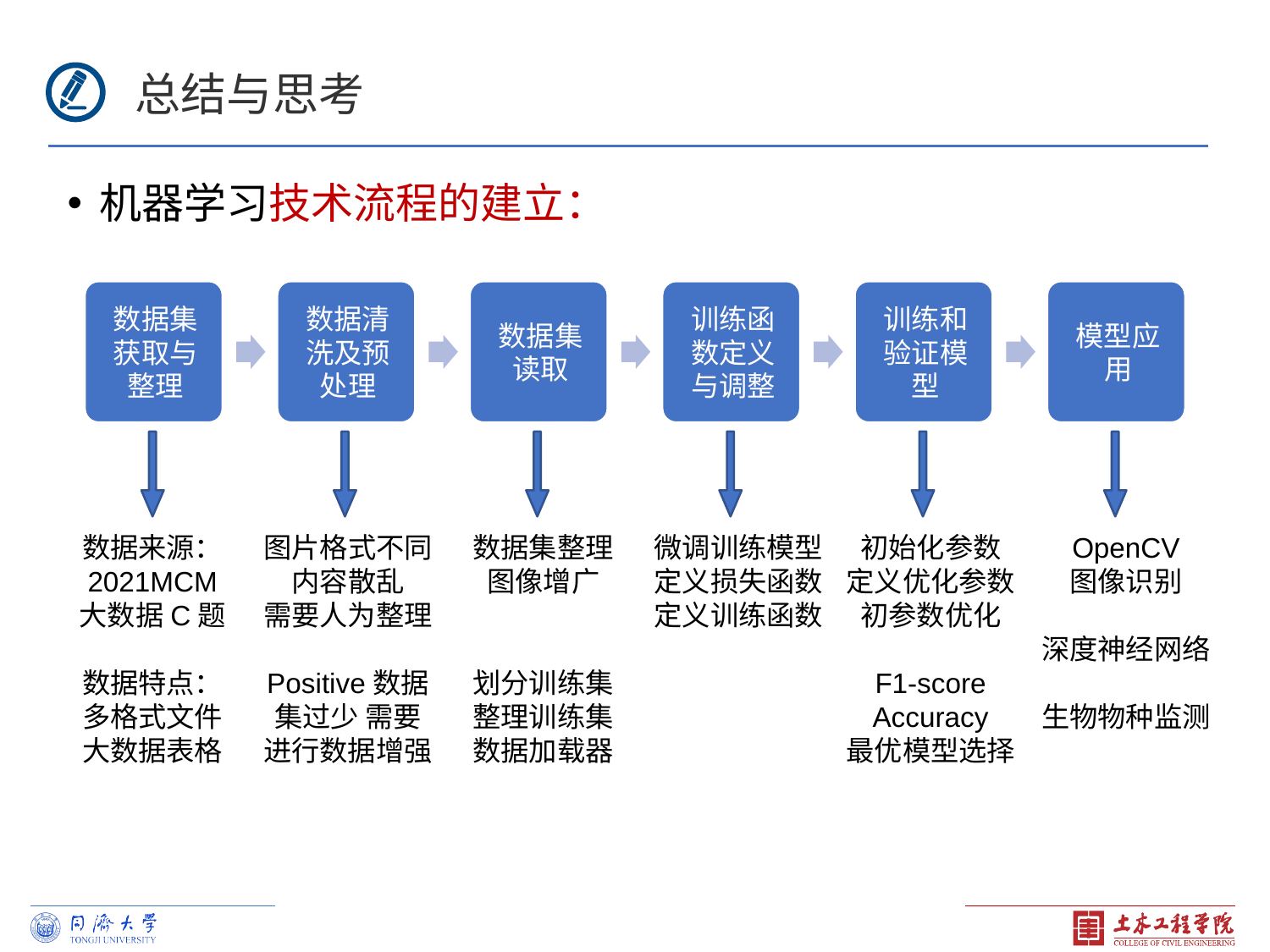

总结与思考
机器学习技术流程的建立：
数据集获取与整理

数据清洗及预处理

数据集读取

训练函数定义与调整

训练和验证模型

模型应用

数据来源：
2021MCM
大数据C题

数据特点：
多格式文件
大数据表格
图片格式不同
内容散乱
需要人为整理

Positive数据集过少 需要进行数据增强
数据集整理
图像增广

划分训练集
整理训练集
数据加载器
微调训练模型
定义损失函数
定义训练函数
初始化参数
定义优化参数
初参数优化

F1-score
Accuracy
最优模型选择
OpenCV
图像识别

深度神经网络

生物物种监测